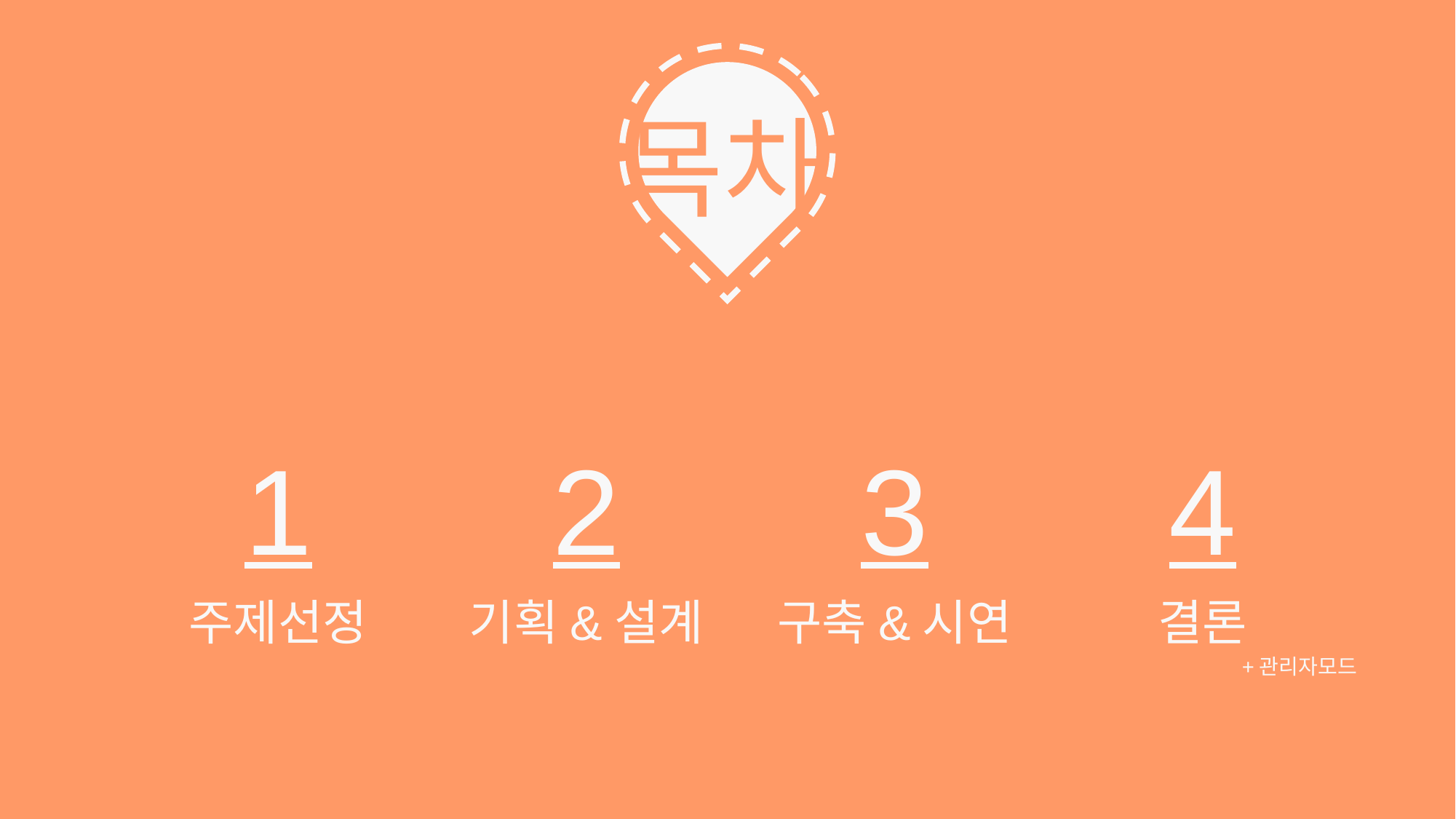

목차
1
2
3
4

주제선정
기획&설계
구축&시연
결론
+관리자모드